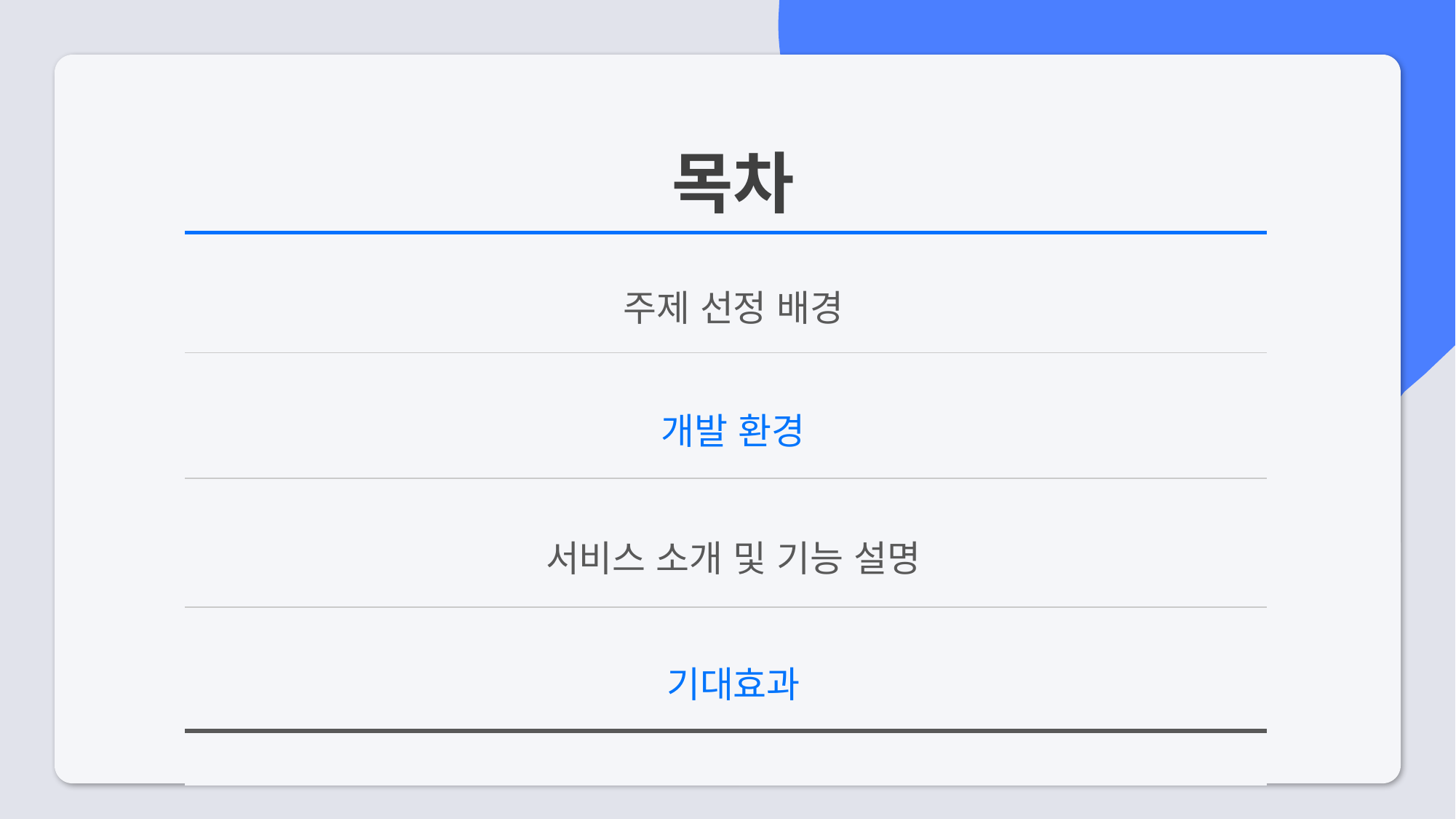

| 목차 |
| --- |
| 주제 선정 배경 |
| 개발 환경 |
| 서비스 소개 및 기능 설명 |
| 기대효과 |
|  |